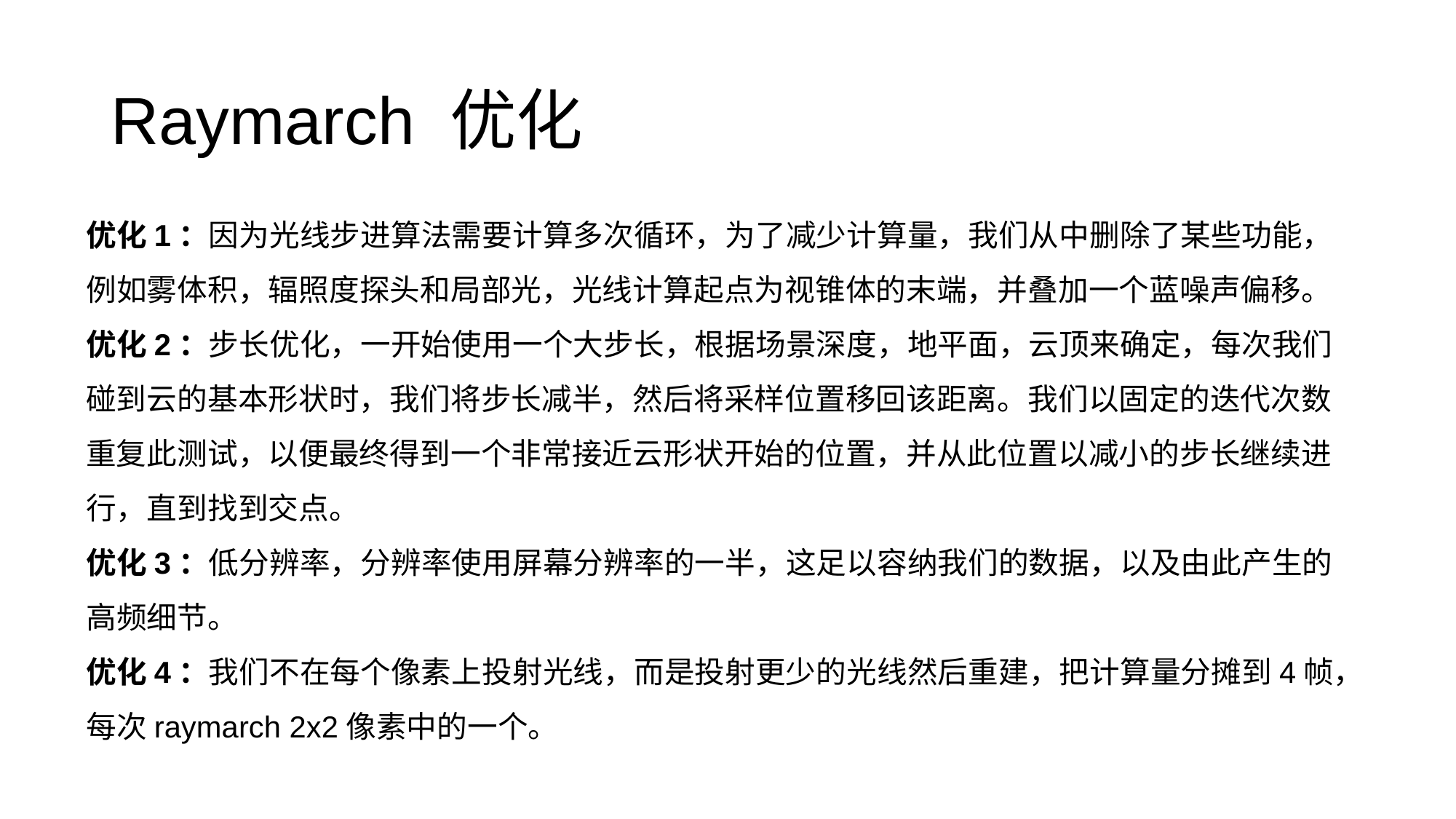

# Raymarch 优化
优化1：因为光线步进算法需要计算多次循环，为了减少计算量，我们从中删除了某些功能，例如雾体积，辐照度探头和局部光，光线计算起点为视锥体的末端，并叠加一个蓝噪声偏移。
优化2：步长优化，一开始使用一个大步长，根据场景深度，地平面，云顶来确定，每次我们碰到云的基本形状时，我们将步长减半，然后将采样位置移回该距离。我们以固定的迭代次数重复此测试，以便最终得到一个非常接近云形状开始的位置，并从此位置以减小的步长继续进行，直到找到交点。
优化3：低分辨率，分辨率使用屏幕分辨率的一半，这足以容纳我们的数据，以及由此产生的高频细节。
优化4：我们不在每个像素上投射光线，而是投射更少的光线然后重建，把计算量分摊到4帧，每次raymarch 2x2像素中的一个。